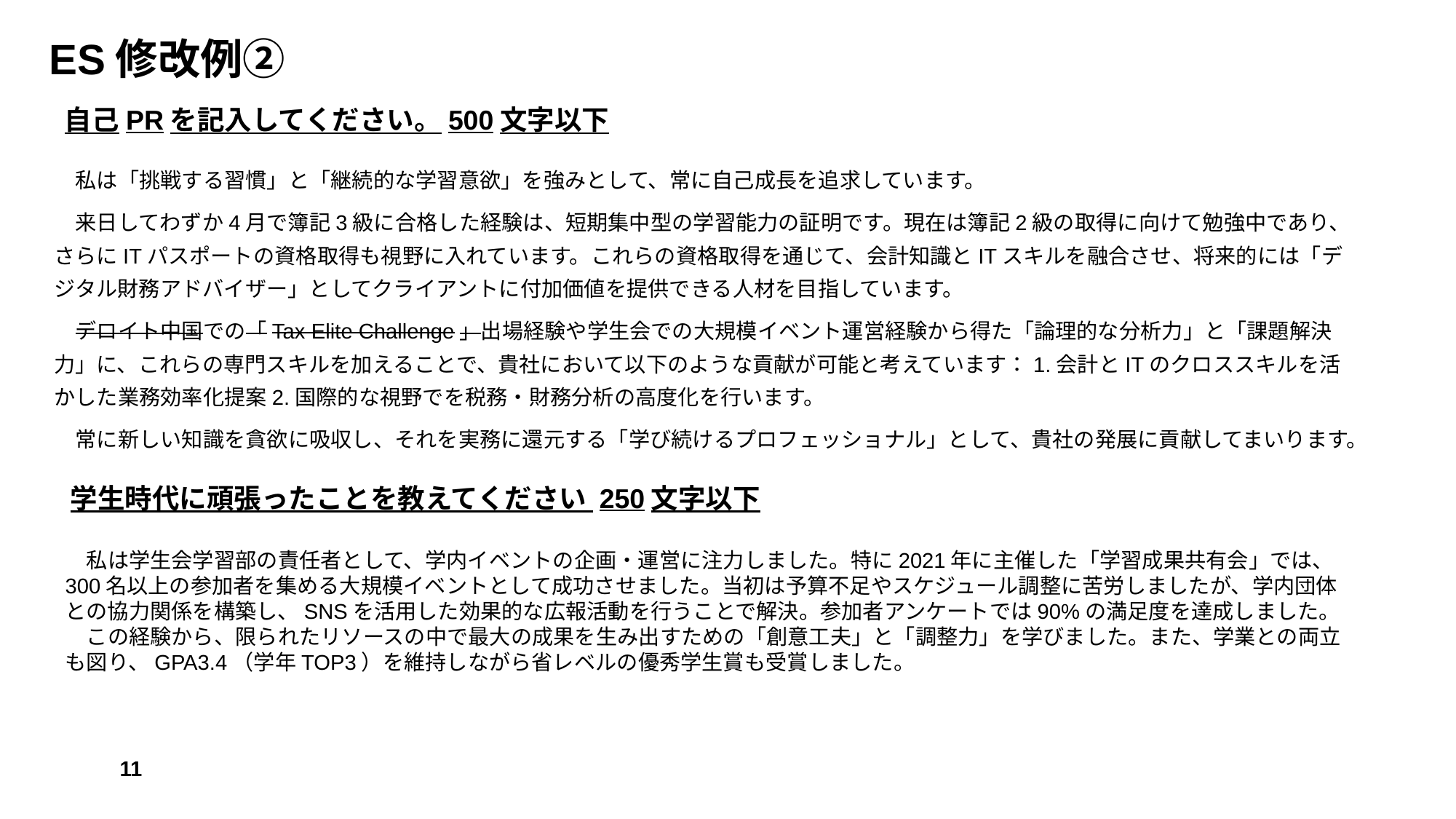

# ES修改例②
自己PRを記入してください。500文字以下
　私は「挑戦する習慣」と「継続的な学習意欲」を強みとして、常に自己成長を追求しています。
　来日してわずか4月で簿記3級に合格した経験は、短期集中型の学習能力の証明です。現在は簿記2級の取得に向けて勉強中であり、さらにITパスポートの資格取得も視野に入れています。これらの資格取得を通じて、会計知識とITスキルを融合させ、将来的には「デジタル財務アドバイザー」としてクライアントに付加価値を提供できる人材を目指しています。
　デロイト中国での「Tax Elite Challenge」出場経験や学生会での大規模イベント運営経験から得た「論理的な分析力」と「課題解決力」に、これらの専門スキルを加えることで、貴社において以下のような貢献が可能と考えています：1.会計とITのクロススキルを活かした業務効率化提案2.国際的な視野でを税務・財務分析の高度化を行います。
　常に新しい知識を貪欲に吸収し、それを実務に還元する「学び続けるプロフェッショナル」として、貴社の発展に貢献してまいります。
学生時代に頑張ったことを教えてください 250文字以下
　私は学生会学習部の責任者として、学内イベントの企画・運営に注力しました。特に2021年に主催した「学習成果共有会」では、300名以上の参加者を集める大規模イベントとして成功させました。当初は予算不足やスケジュール調整に苦労しましたが、学内団体との協力関係を構築し、SNSを活用した効果的な広報活動を行うことで解決。参加者アンケートでは90%の満足度を達成しました。
　この経験から、限られたリソースの中で最大の成果を生み出すための「創意工夫」と「調整力」を学びました。また、学業との両立も図り、GPA3.4（学年TOP3）を維持しながら省レベルの優秀学生賞も受賞しました。
11